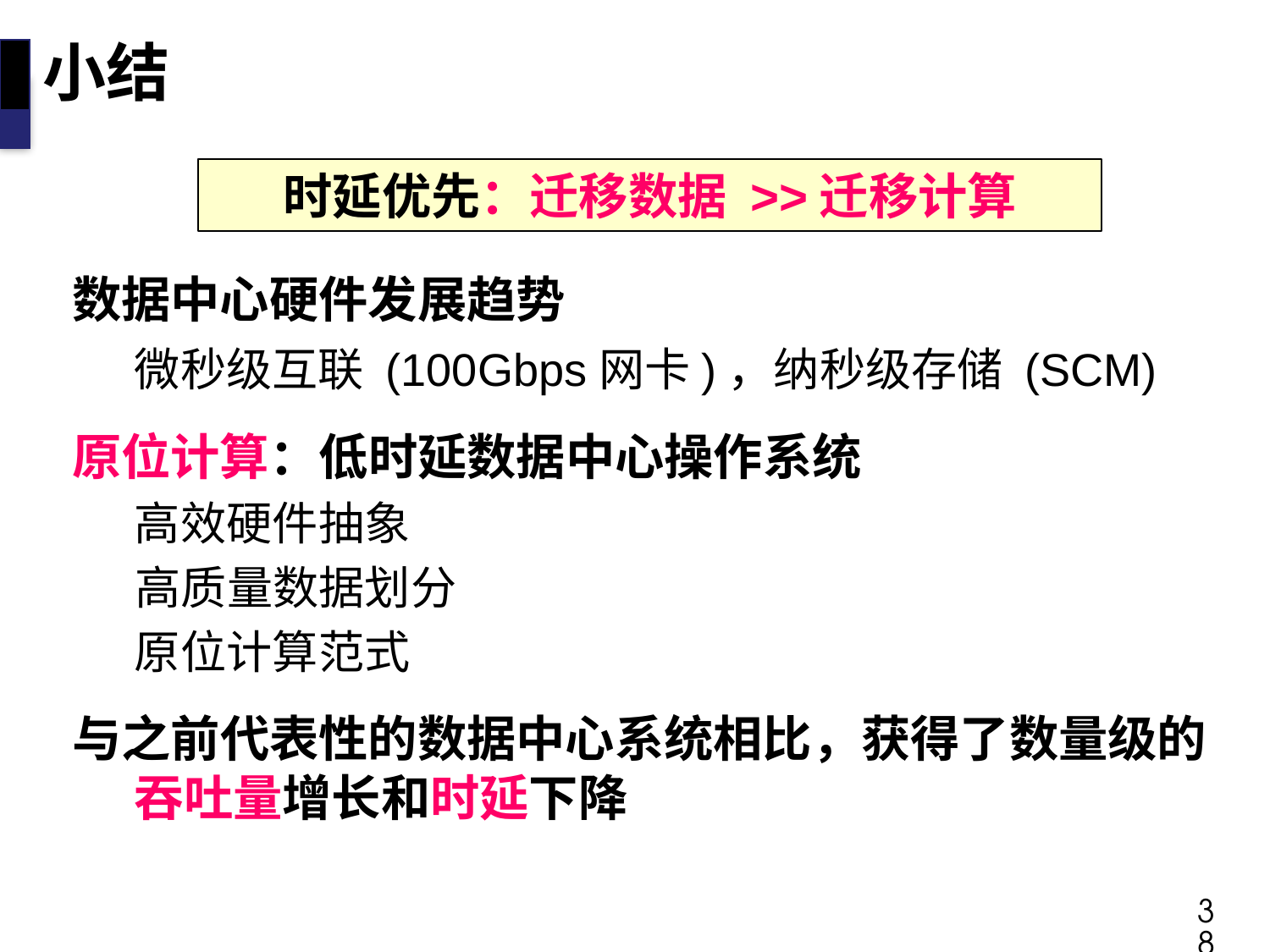

小结

时延优先：迁移数据 >>迁移计算
数据中心硬件发展趋势
	微秒级互联 (100Gbps网卡)，纳秒级存储 (SCM)

原位计算：低时延数据中心操作系统
	高效硬件抽象
     高质量数据划分
	原位计算范式

与之前代表性的数据中心系统相比，获得了数量级的吞吐量增长和时延下降

38